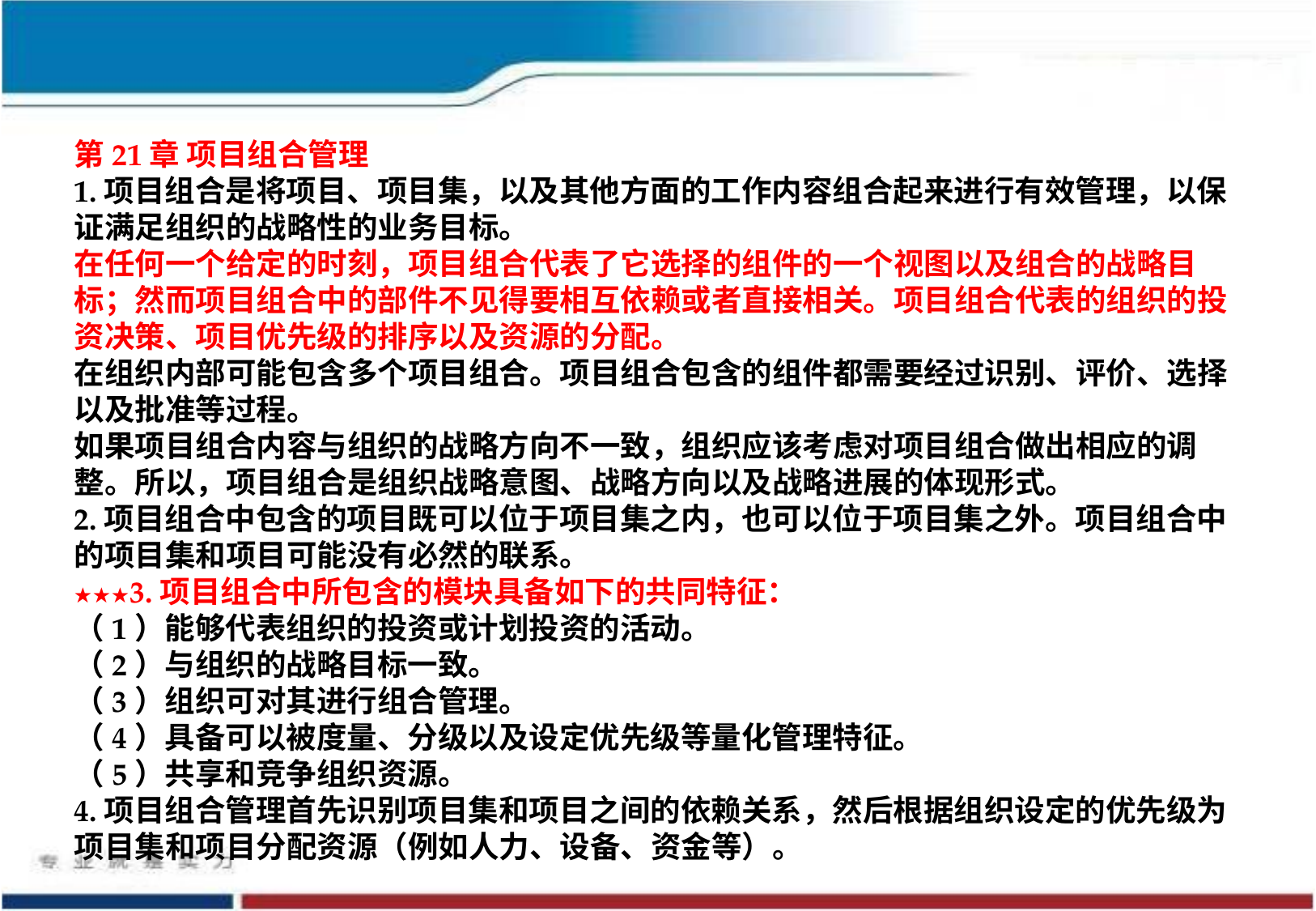

第21章 项目组合管理
1.项目组合是将项目、项目集，以及其他方面的工作内容组合起来进行有效管理，以保证满足组织的战略性的业务目标。
在任何一个给定的时刻，项目组合代表了它选择的组件的一个视图以及组合的战略目标；然而项目组合中的部件不见得要相互依赖或者直接相关。项目组合代表的组织的投资决策、项目优先级的排序以及资源的分配。
在组织内部可能包含多个项目组合。项目组合包含的组件都需要经过识别、评价、选择以及批准等过程。
如果项目组合内容与组织的战略方向不一致，组织应该考虑对项目组合做出相应的调整。所以，项目组合是组织战略意图、战略方向以及战略进展的体现形式。
2.项目组合中包含的项目既可以位于项目集之内，也可以位于项目集之外。项目组合中的项目集和项目可能没有必然的联系。
★★★3.项目组合中所包含的模块具备如下的共同特征：
（1）能够代表组织的投资或计划投资的活动。
（2）与组织的战略目标一致。
（3）组织可对其进行组合管理。
（4）具备可以被度量、分级以及设定优先级等量化管理特征。
（5）共享和竞争组织资源。
4.项目组合管理首先识别项目集和项目之间的依赖关系，然后根据组织设定的优先级为项目集和项目分配资源（例如人力、设备、资金等）。